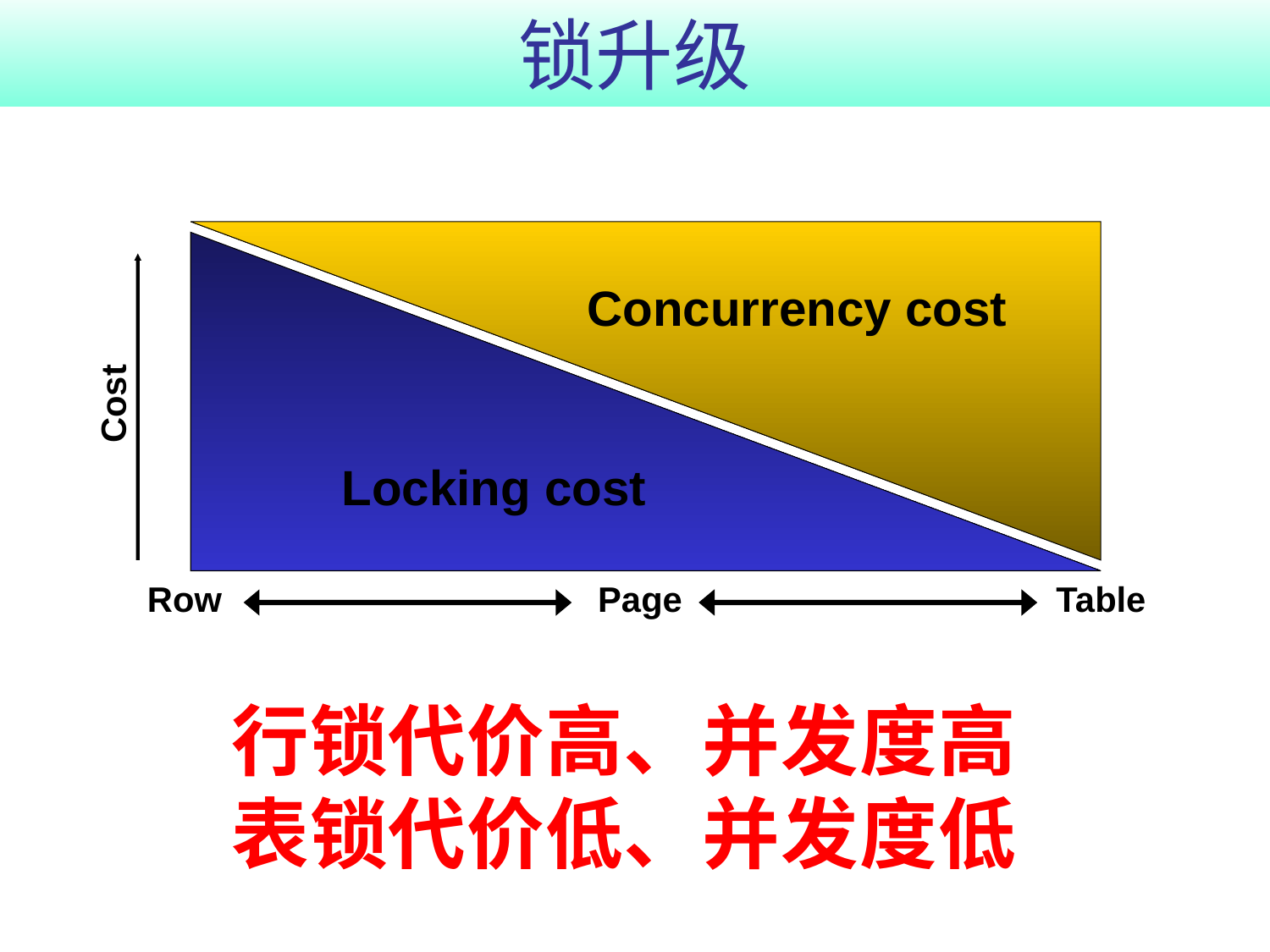

# 锁升级
Concurrency cost
Locking cost

Cost
Row
Page
Table

行锁代价高、并发度高
表锁代价低、并发度低